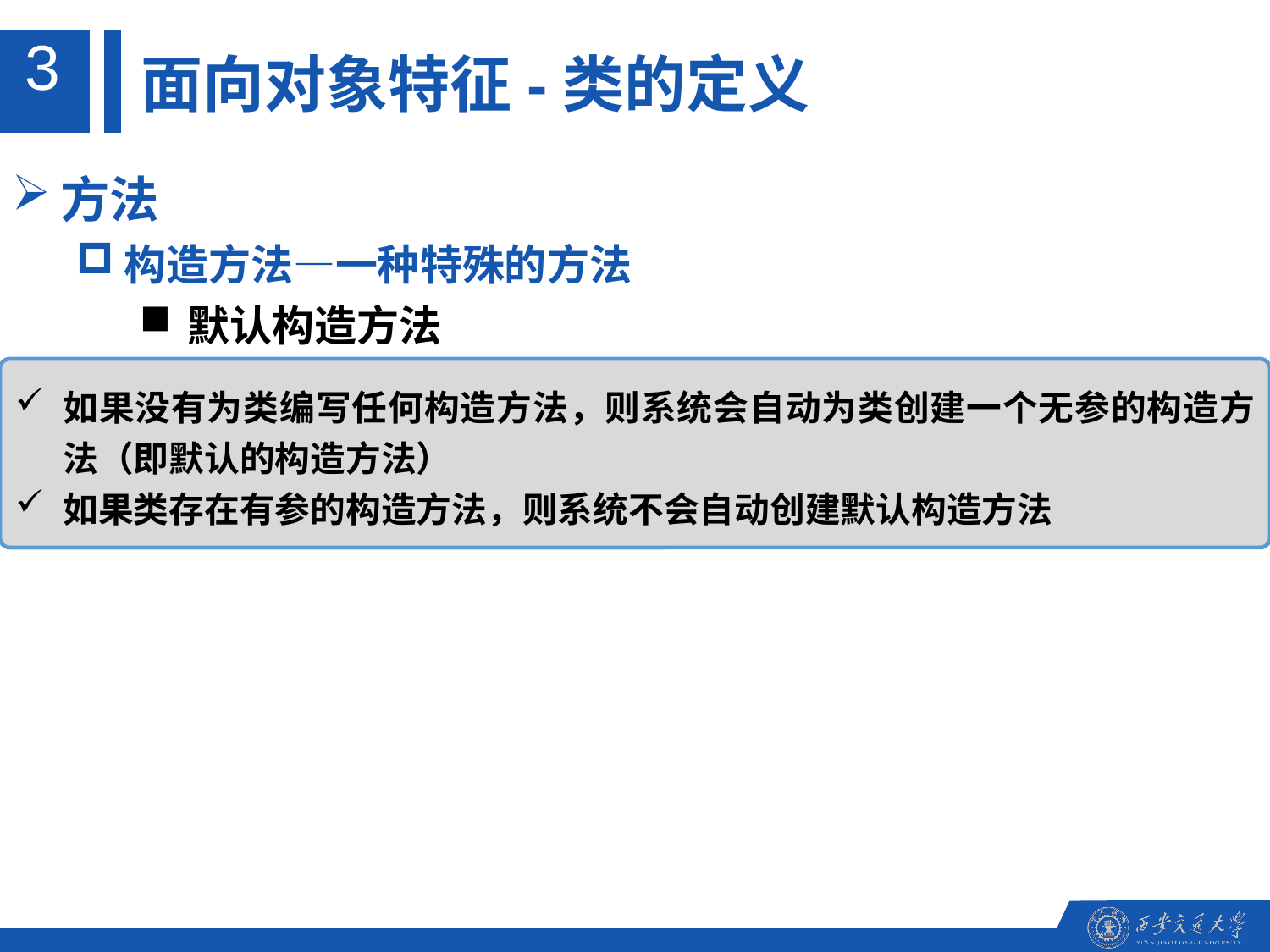

3
面向对象特征-类的定义
方法
构造方法—一种特殊的方法
默认构造方法

如果没有为类编写任何构造方法，则系统会自动为类创建一个无参的构造方法（即默认的构造方法）
如果类存在有参的构造方法，则系统不会自动创建默认构造方法